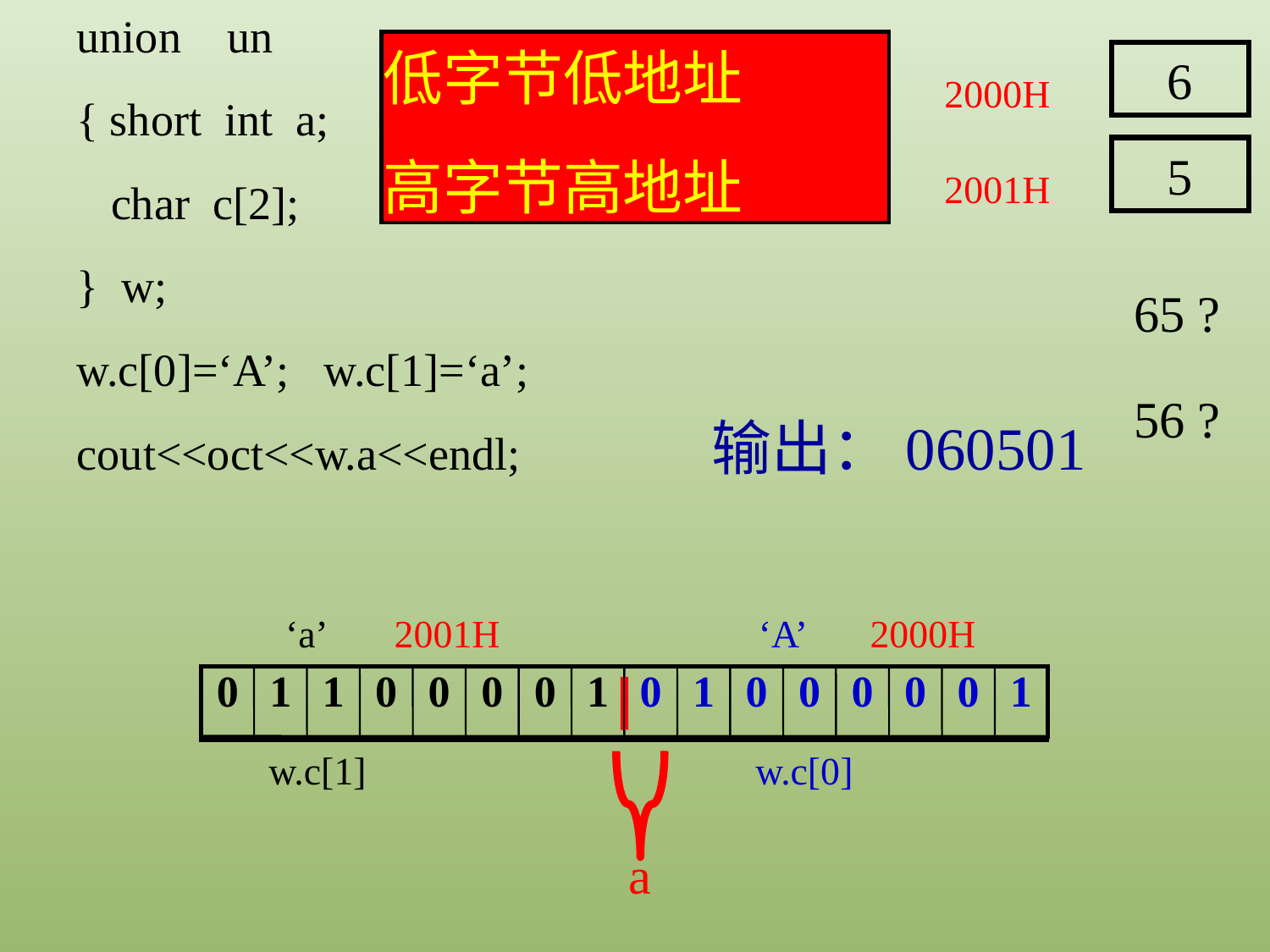

union    un
{ short  int  a;
   char  c[2];
}  w;
w.c[0]=‘A’;   w.c[1]=‘a’;
cout<<oct<<w.a<<endl;
低字节低地址
高字节高地址
6
5
2000H
2001H
65 ?
56 ?
输出：060501
‘a’
2001H
‘A’
2000H

| 0 | 1 | 1 | 0 | 0 | 0 | 0 | 1 | 0 | 1 | 0 | 0 | 0 | 0 | 0 | 1 |
| --- | --- | --- | --- | --- | --- | --- | --- | --- | --- | --- | --- | --- | --- | --- | --- |
w.c[1]
w.c[0]

a
406